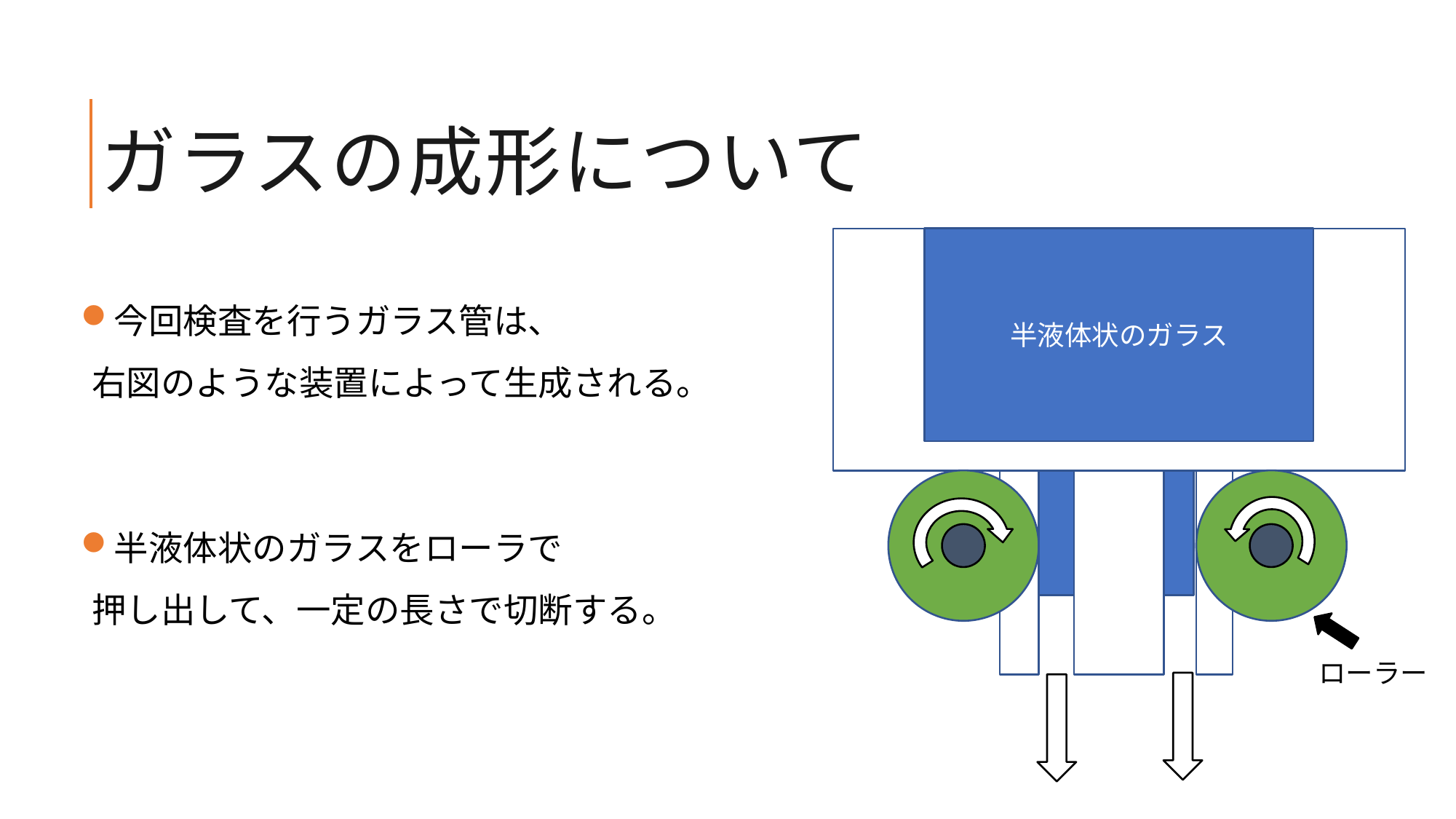

# ガラスの成形について

半液体状のガラス
今回検査を行うガラス管は、
右図のような装置によって生成される。

半液体状のガラスをローラで
押し出して、一定の長さで切断する。

ローラー